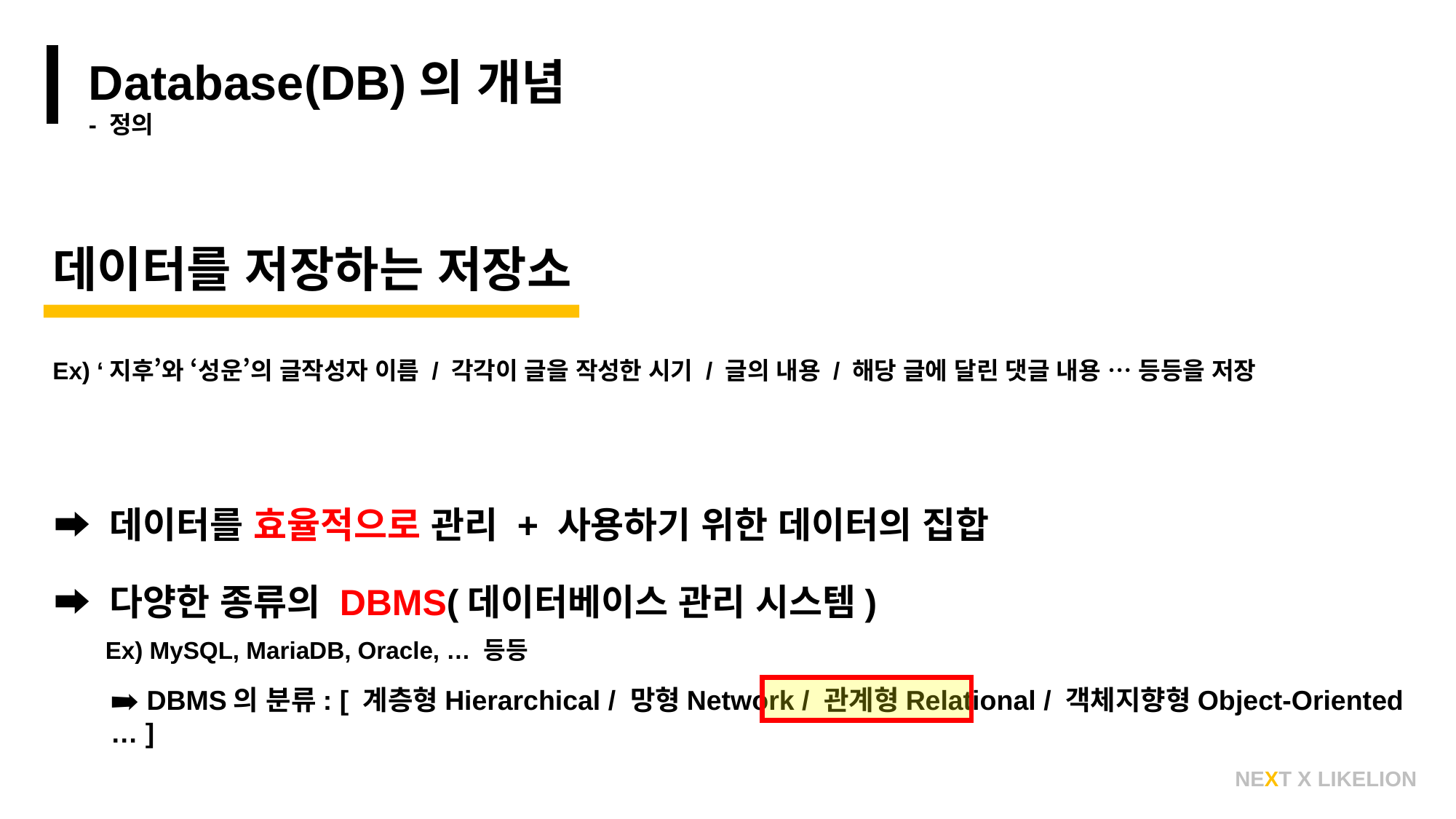

Database(DB)의 개념
- 정의

데이터를 저장하는 저장소

Ex) ‘지후’와 ‘성운’의 글작성자 이름 / 각각이 글을 작성한 시기 / 글의 내용 / 해당 글에 달린 댓글 내용 … 등등을 저장

➡️ 데이터를 효율적으로 관리 + 사용하기 위한 데이터의 집합

➡️ 다양한 종류의 DBMS(데이터베이스 관리 시스템)
     Ex) MySQL, MariaDB, Oracle, … 등등

➡️ DBMS의 분류: [ 계층형Hierarchical / 망형Network / 관계형Relational / 객체지향형Object-Oriented … ]

NEXT X LIKELION